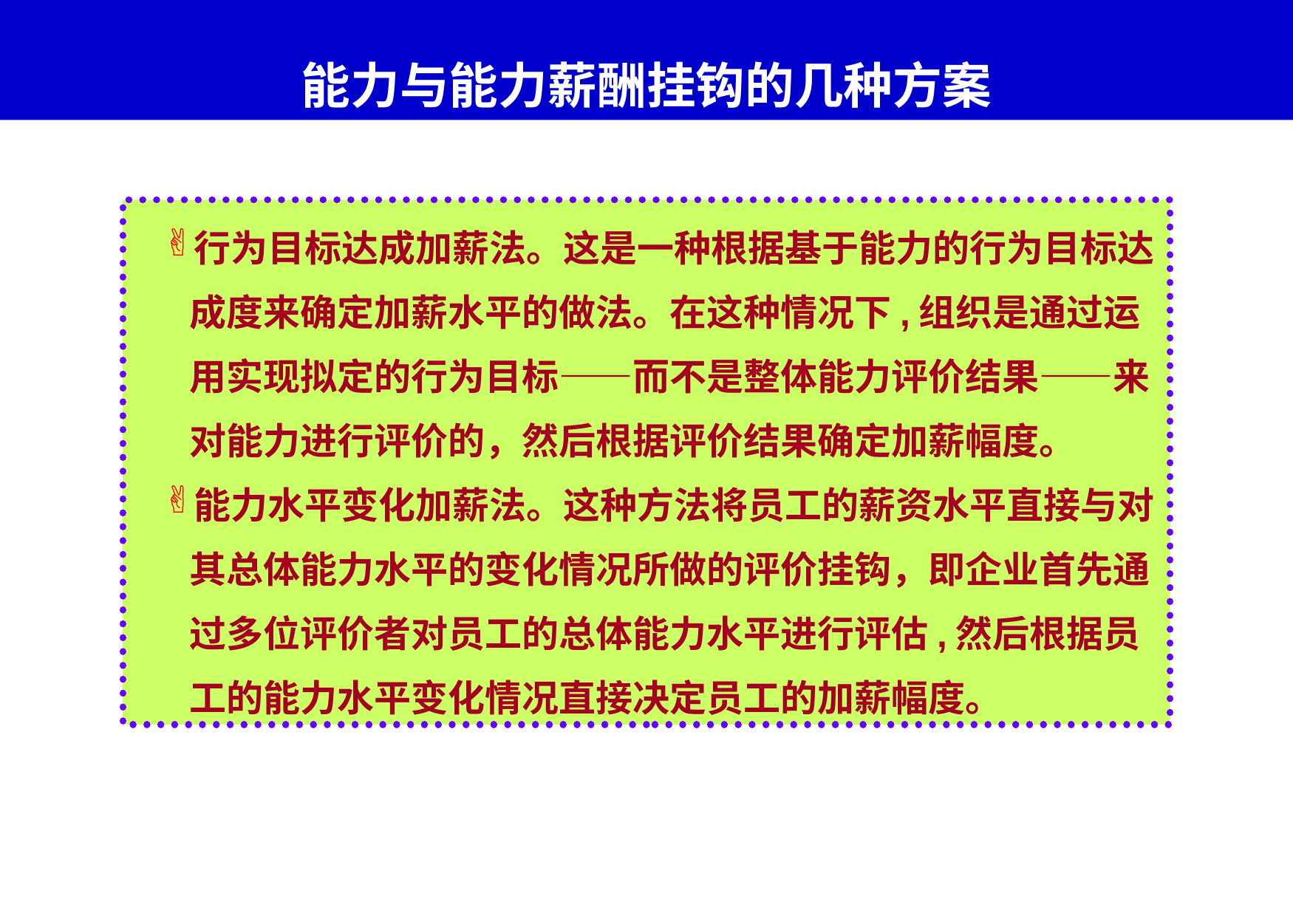

# 能力与能力薪酬挂钩的几种方案
行为目标达成加薪法。这是一种根据基于能力的行为目标达成度来确定加薪水平的做法。在这种情况下,组织是通过运用实现拟定的行为目标——而不是整体能力评价结果——来对能力进行评价的，然后根据评价结果确定加薪幅度。
能力水平变化加薪法。这种方法将员工的薪资水平直接与对其总体能力水平的变化情况所做的评价挂钩，即企业首先通过多位评价者对员工的总体能力水平进行评估,然后根据员工的能力水平变化情况直接决定员工的加薪幅度。